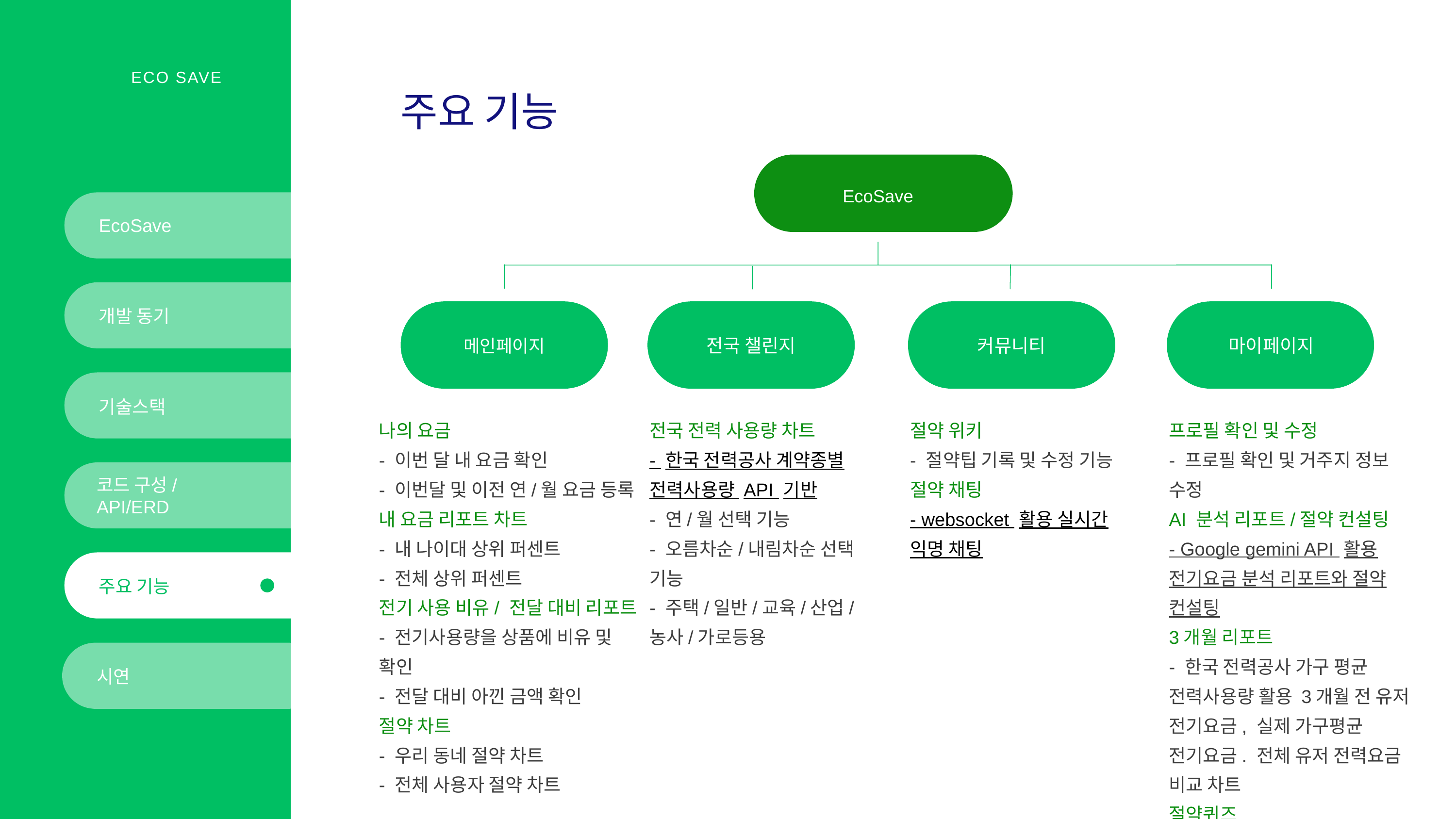

ECO SAVE
주요 기능

EcoSave

EcoSave

개발 동기
전국 챌린지
커뮤니티
마이페이지
메인페이지

기술스택
나의 요금
- 이번 달 내 요금 확인
- 이번달 및 이전 연/월 요금 등록
내 요금 리포트 차트
- 내 나이대 상위 퍼센트
- 전체 상위 퍼센트
전기 사용 비유/ 전달 대비 리포트
- 전기사용량을 상품에 비유 및 확인
- 전달 대비 아낀 금액 확인
절약 차트
- 우리 동네 절약 차트
- 전체 사용자 절약 차트
전국 전력 사용량 차트
- 한국 전력공사 계약종별 전력사용량 API 기반
- 연/월 선택 기능
- 오름차순/내림차순 선택 기능
- 주택/일반/교육/산업/농사/가로등용
절약 위키
- 절약팁 기록 및 수정 기능
절약 채팅
- websocket 활용 실시간 익명 채팅
프로필 확인 및 수정
- 프로필 확인 및 거주지 정보 수정
AI 분석 리포트/절약 컨설팅
- Google gemini API 활용 전기요금 분석 리포트와 절약 컨설팅
3개월 리포트
- 한국 전력공사 가구 평균 전력사용량 활용 3개월 전 유저 전기요금, 실제 가구평균 전기요금. 전체 유저 전력요금 비교 차트
절약퀴즈
- 절약 상식 OX 퀴즈

코드 구성/
API/ERD

주요 기능

시연